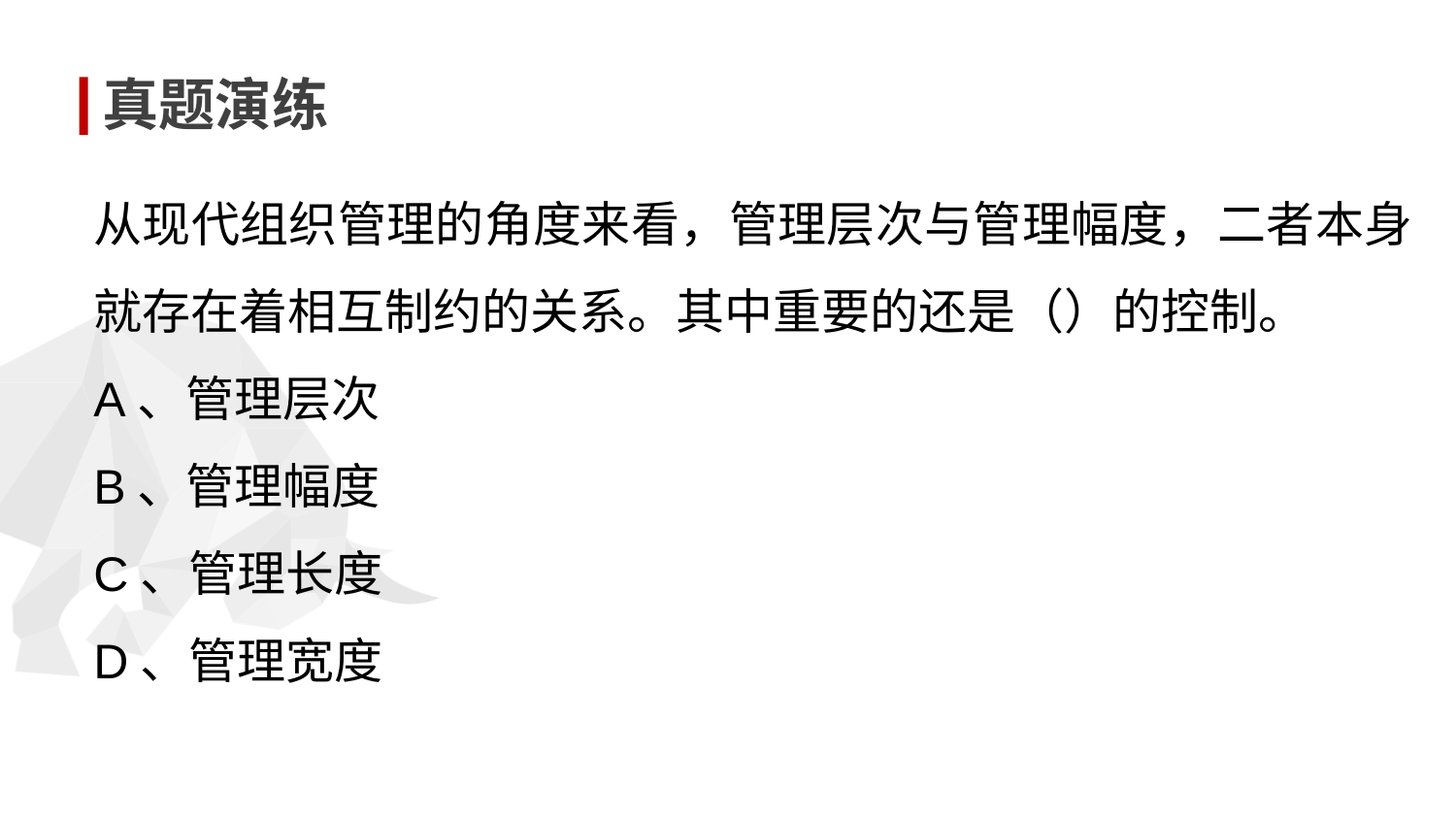

真题演练
从现代组织管理的角度来看，管理层次与管理幅度，二者本身就存在着相互制约的关系。其中重要的还是（）的控制。
A、管理层次
B、管理幅度
C、管理长度
D、管理宽度